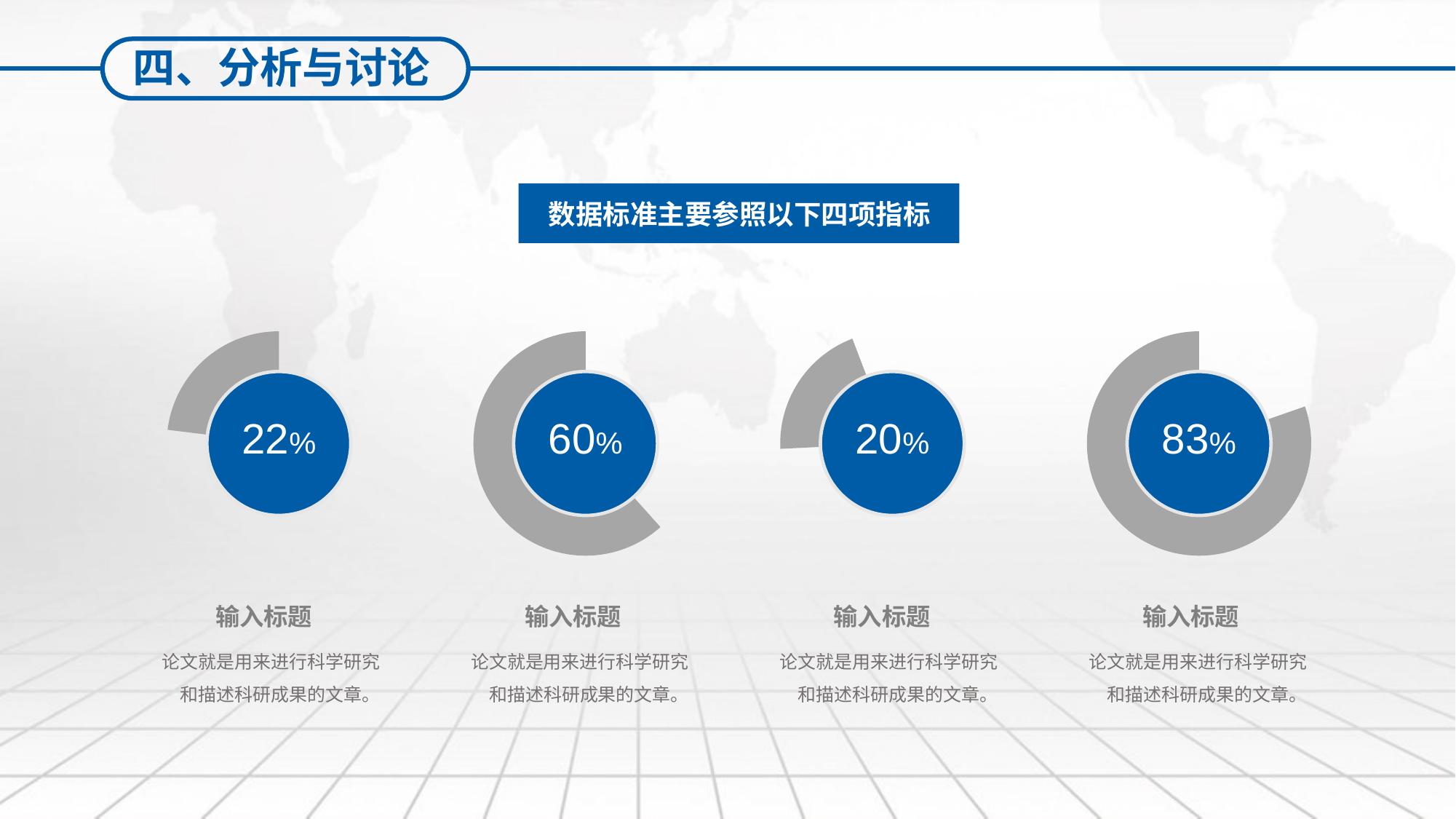

四、分析与讨论

数据标准主要参照以下四项指标

22%

60%

20%

83%
输入标题
论文就是用来进行科学研究和描述科研成果的文章。
输入标题
论文就是用来进行科学研究和描述科研成果的文章。
输入标题
论文就是用来进行科学研究和描述科研成果的文章。
输入标题
论文就是用来进行科学研究和描述科研成果的文章。